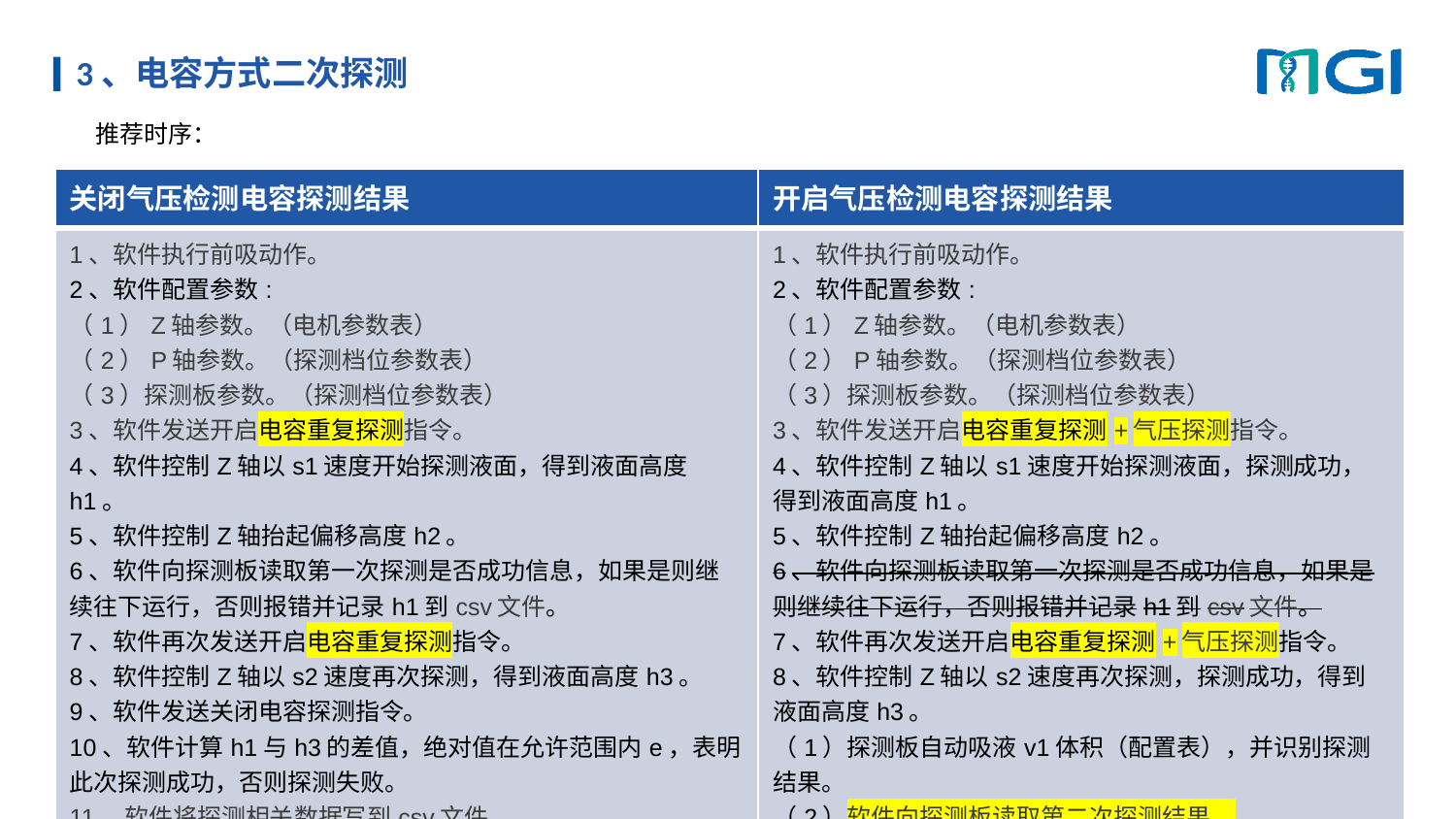

# 3、电容方式二次探测
    推荐时序：

| 关闭气压检测电容探测结果 | 开启气压检测电容探测结果 |
| --- | --- |
| 1、软件执行前吸动作。 2、软件配置参数: （1）Z轴参数。（电机参数表） （2）P轴参数。（探测档位参数表） （3）探测板参数。（探测档位参数表） 3、软件发送开启电容重复探测指令。 4、软件控制Z轴以s1速度开始探测液面，得到液面高度h1。 5、软件控制Z轴抬起偏移高度h2。 6、软件向探测板读取第一次探测是否成功信息，如果是则继续往下运行，否则报错并记录h1到csv文件。 7、软件再次发送开启电容重复探测指令。 8、软件控制Z轴以s2速度再次探测，得到液面高度h3。 9、软件发送关闭电容探测指令。 10、软件计算h1与h3的差值，绝对值在允许范围内e，表明此次探测成功，否则探测失败。 11、软件将探测相关数据写到csv文件。 | 1、软件执行前吸动作。 2、软件配置参数: （1）Z轴参数。（电机参数表） （2）P轴参数。（探测档位参数表） （3）探测板参数。（探测档位参数表） 3、软件发送开启电容重复探测+气压探测指令。 4、软件控制Z轴以s1速度开始探测液面，探测成功，得到液面高度h1。 5、软件控制Z轴抬起偏移高度h2。 6、软件向探测板读取第一次探测是否成功信息，如果是则继续往下运行，否则报错并记录h1到csv文件。 7、软件再次发送开启电容重复探测+气压探测指令。 8、软件控制Z轴以s2速度再次探测，探测成功，得到液面高度h3。 （1）探测板自动吸液v1体积（配置表），并识别探测结果。 （2）软件向探测板读取第二次探测结果。 9、软件发送关闭电容探测指令。 10、软件计算h1与h3的差值，绝对值在允许范围内e，并结合第8步骤的读取结果，综合判断此次探测结果。 11、软件将探测相关数据写到csv文件。 |